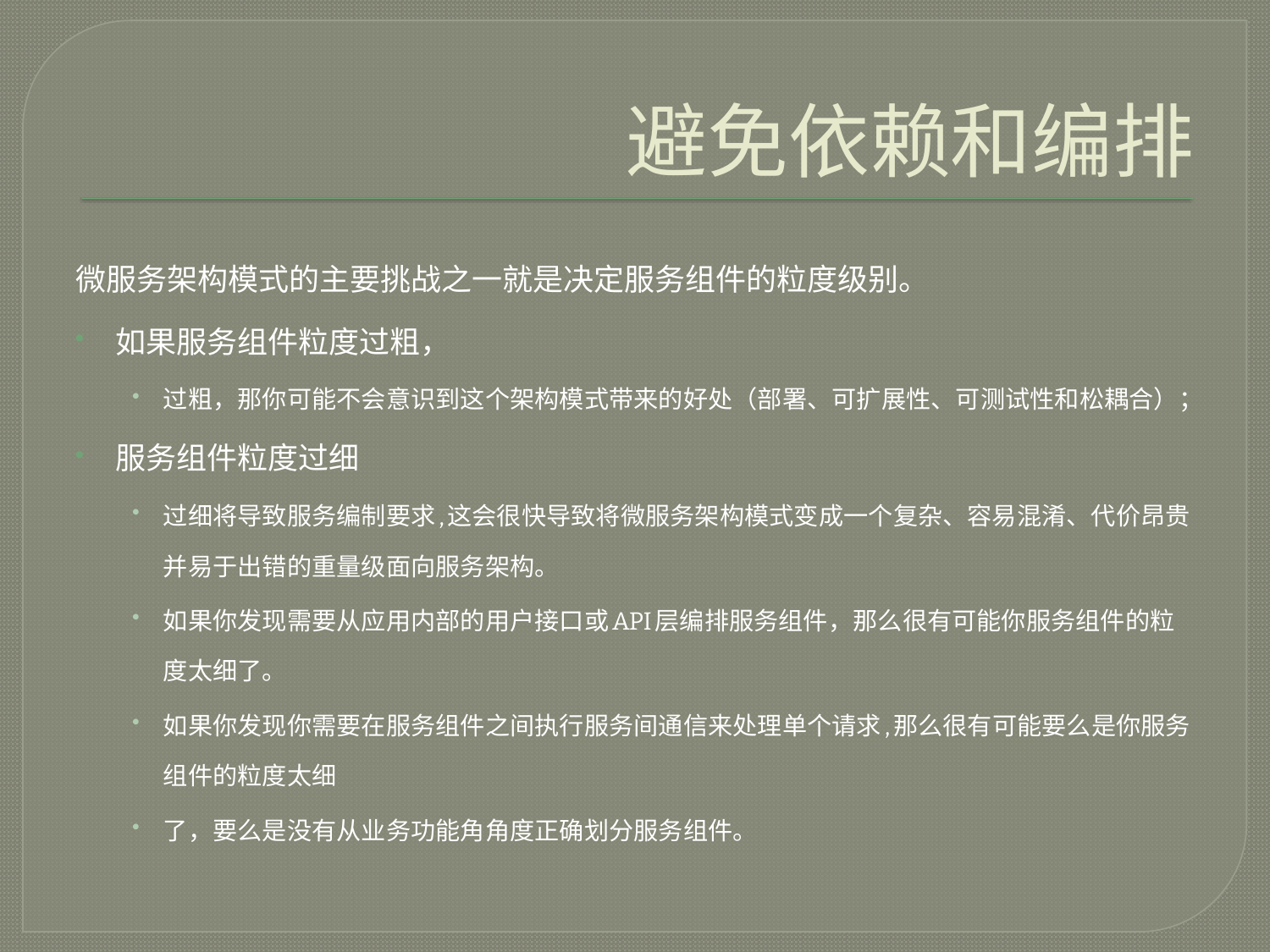

# 避免依赖和编排
微服务架构模式的主要挑战之一就是决定服务组件的粒度级别。
如果服务组件粒度过粗，
过粗，那你可能不会意识到这个架构模式带来的好处（部署、可扩展性、可测试性和松耦合）；
服务组件粒度过细
过细将导致服务编制要求,这会很快导致将微服务架构模式变成一个复杂、容易混淆、代价昂贵并易于出错的重量级面向服务架构。
如果你发现需要从应用内部的用户接口或API层编排服务组件，那么很有可能你服务组件的粒度太细了。
如果你发现你需要在服务组件之间执行服务间通信来处理单个请求,那么很有可能要么是你服务组件的粒度太细
了，要么是没有从业务功能⾓角度正确划分服务组件。